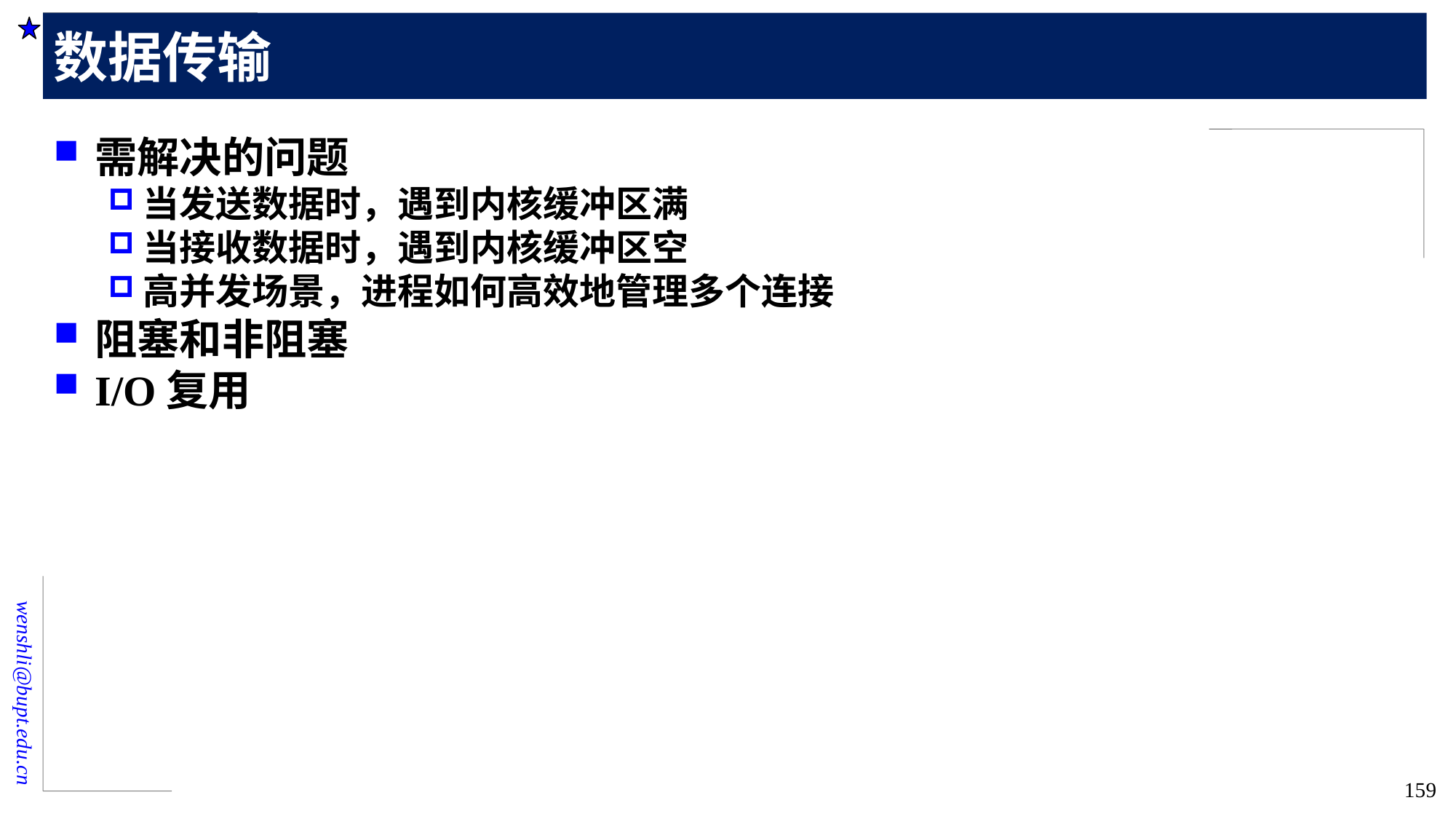

# 数据传输
需解决的问题
当发送数据时，遇到内核缓冲区满
当接收数据时，遇到内核缓冲区空
高并发场景，进程如何高效地管理多个连接
阻塞和非阻塞
I/O复用
159